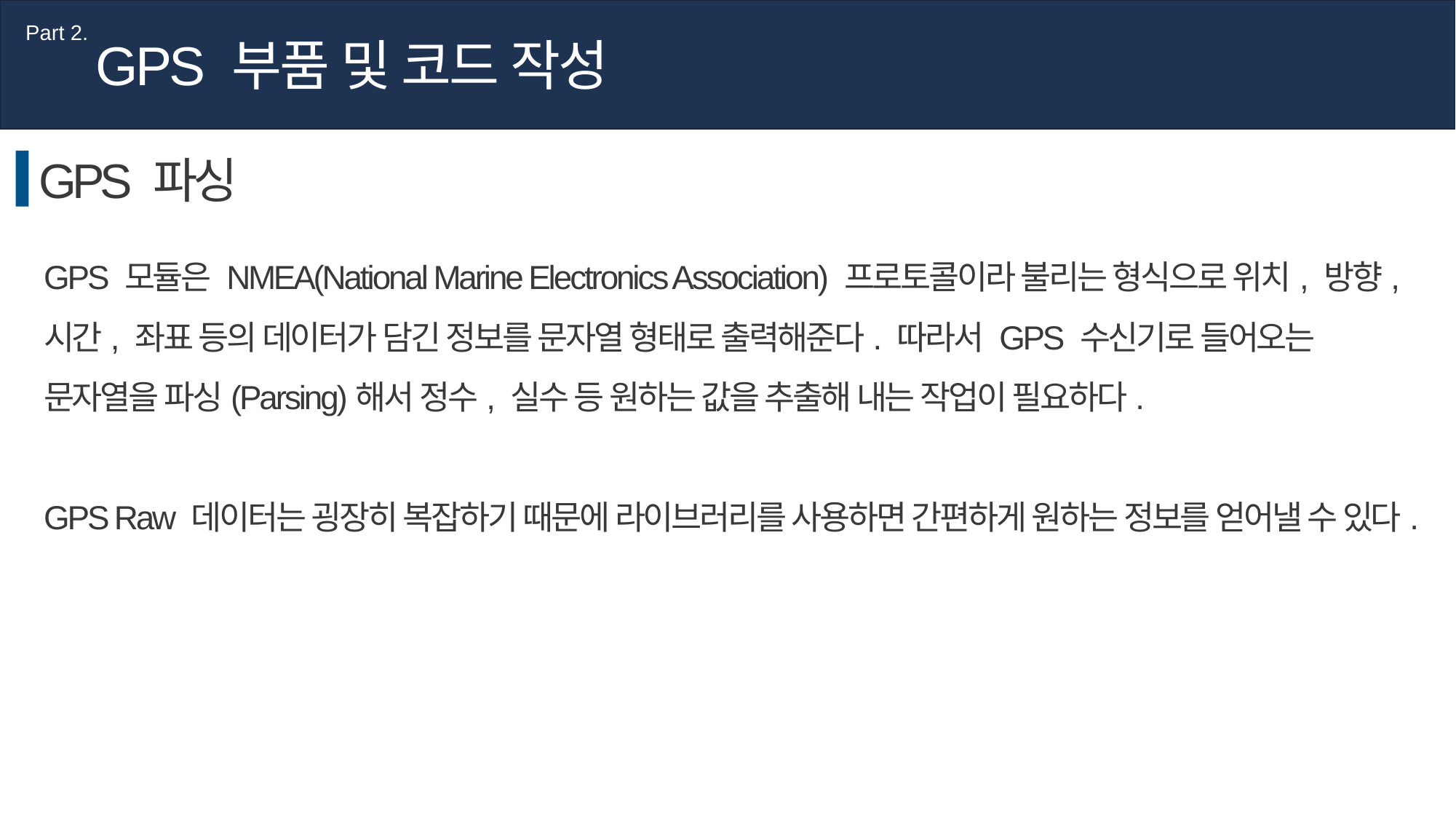

Part 2.
GPS 부품 및 코드 작성
 GPS 파싱

GPS 모듈은 NMEA(National Marine Electronics Association) 프로토콜이라 불리는 형식으로 위치, 방향, 시간, 좌표 등의 데이터가 담긴 정보를 문자열 형태로 출력해준다. 따라서 GPS 수신기로 들어오는 문자열을 파싱(Parsing)해서 정수, 실수 등 원하는 값을 추출해 내는 작업이 필요하다.

GPS Raw 데이터는 굉장히 복잡하기 때문에 라이브러리를 사용하면 간편하게 원하는 정보를 얻어낼 수 있다.